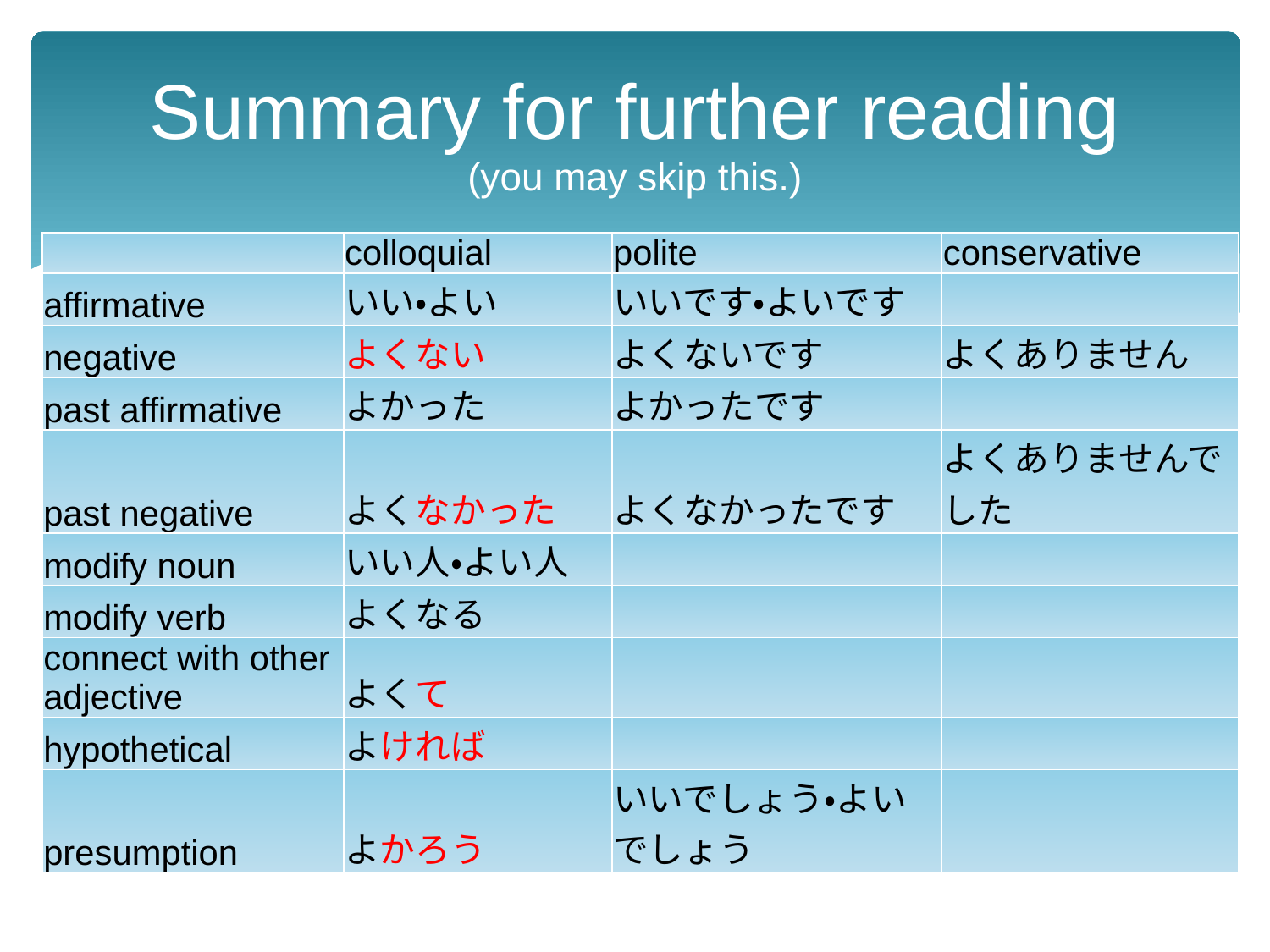

# Summary for further reading (you may skip this.)
|  | colloquial | polite | conservative |
| --- | --- | --- | --- |
| affirmative | いい・よい | いいです・よいです |  |
| negative | よくない | よくないです | よくありません |
| past affirmative | よかった | よかったです |  |
| past negative | よくなかった | よくなかったです | よくありませんでした |
| modify noun | いい人・よい人 |  |  |
| modify verb | よくなる |  |  |
| connect with other adjective | よくて |  |  |
| hypothetical | よければ |  |  |
| presumption | よかろう | いいでしょう・よいでしょう |  |